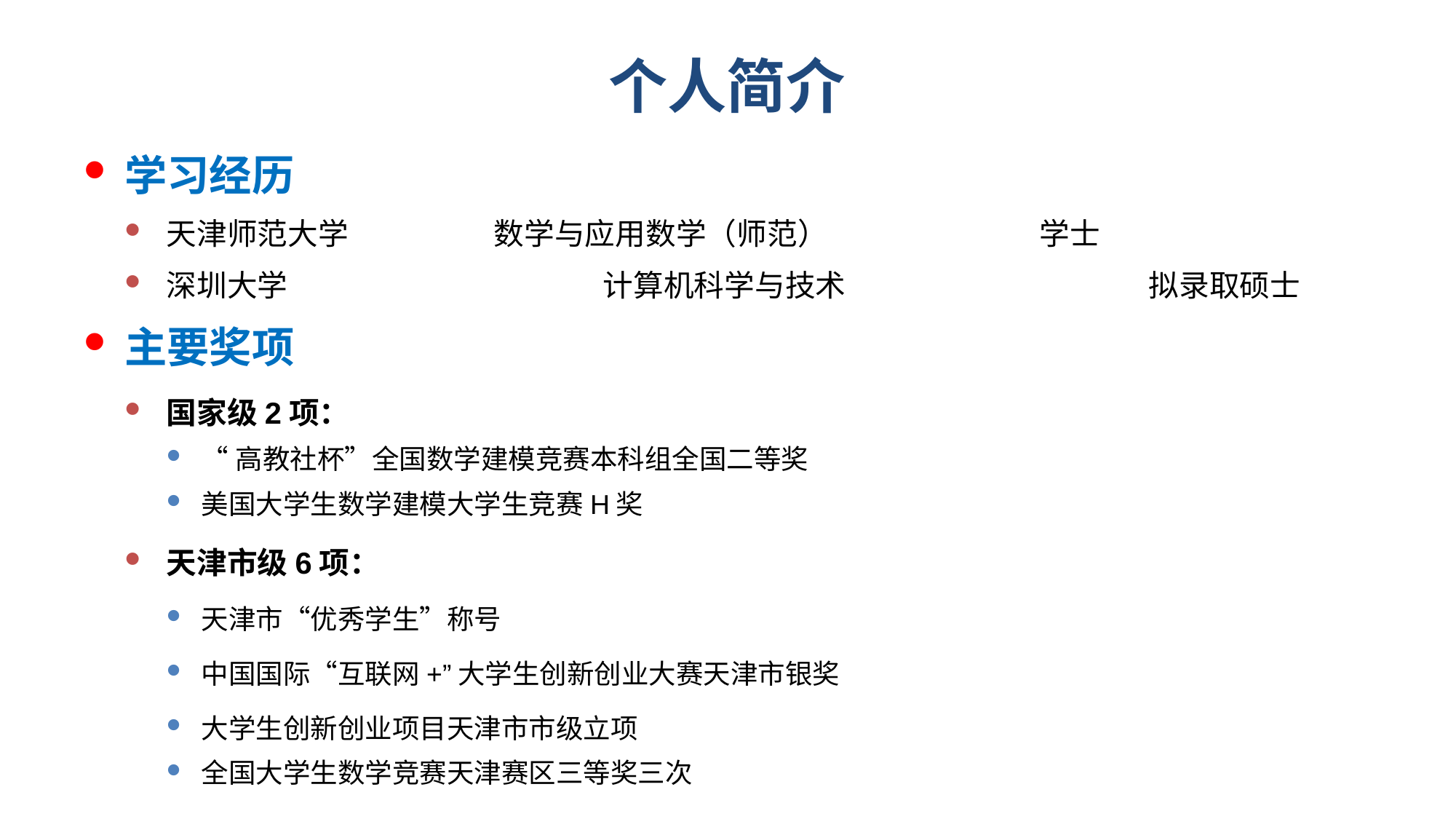

# 个人简介
学习经历
天津师范大学 		数学与应用数学（师范） 		学士
深圳大学 			计算机科学与技术 			拟录取硕士
主要奖项
国家级2项：
“高教社杯”全国数学建模竞赛本科组全国二等奖
美国大学生数学建模大学生竞赛H奖
天津市级6项：
天津市“优秀学生”称号
中国国际“互联网+”大学生创新创业大赛天津市银奖
大学生创新创业项目天津市市级立项
全国大学生数学竞赛天津赛区三等奖三次